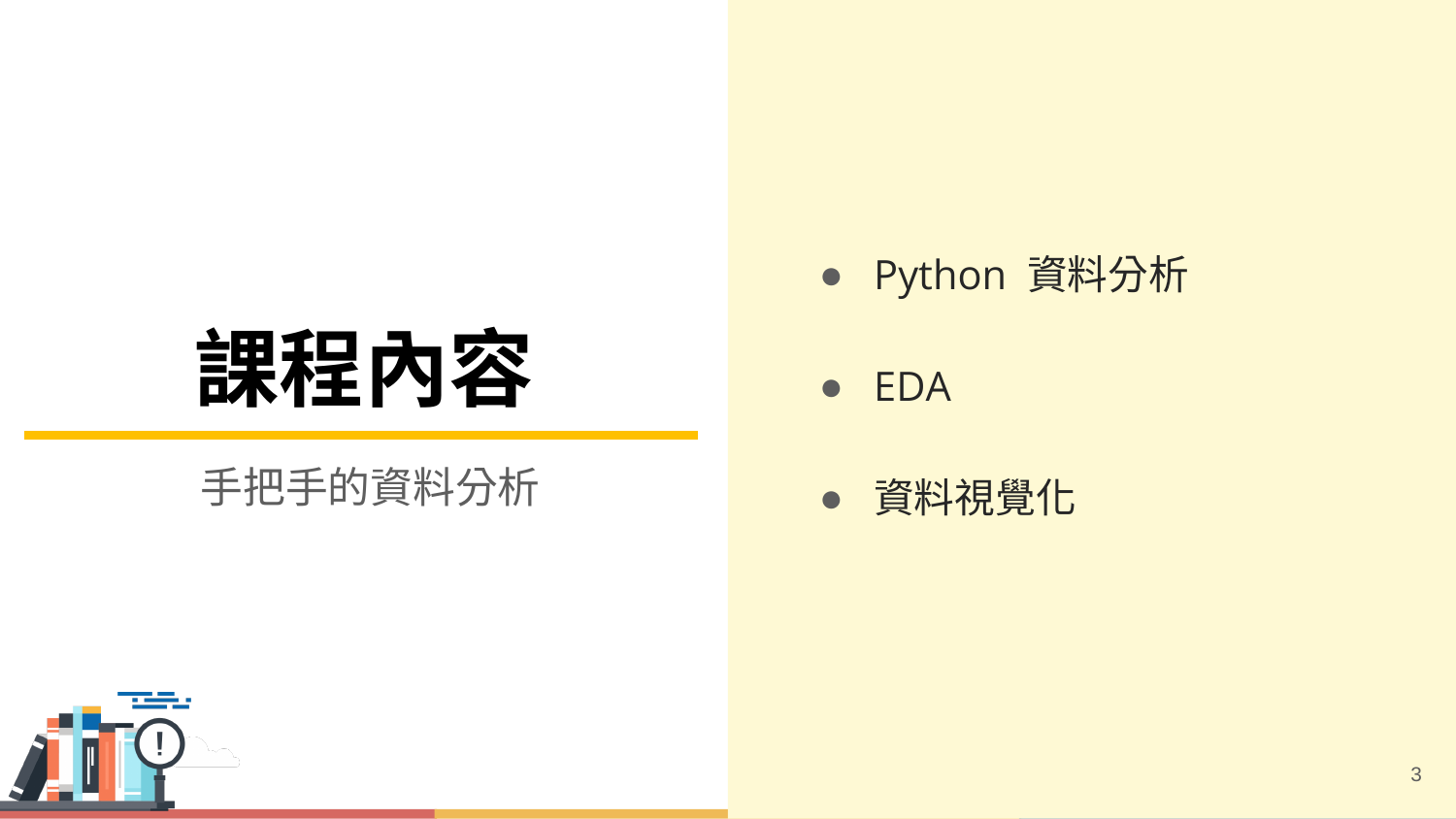

Python 資料分析

EDA

資料視覺化

# 課程內容
手把手的資料分析
3